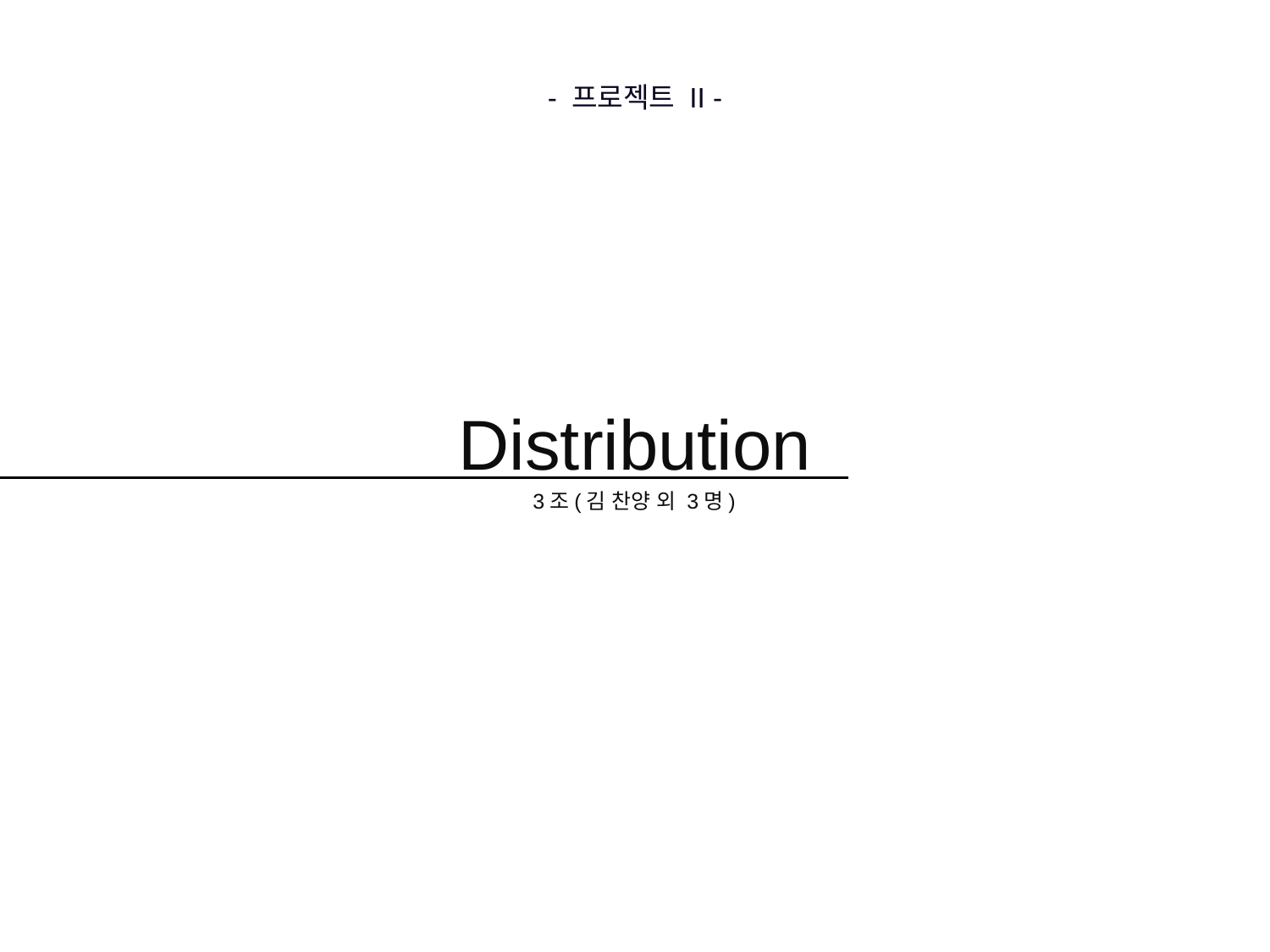

- 프로젝트 II -
Distribution
3조(김 찬양 외 3명)